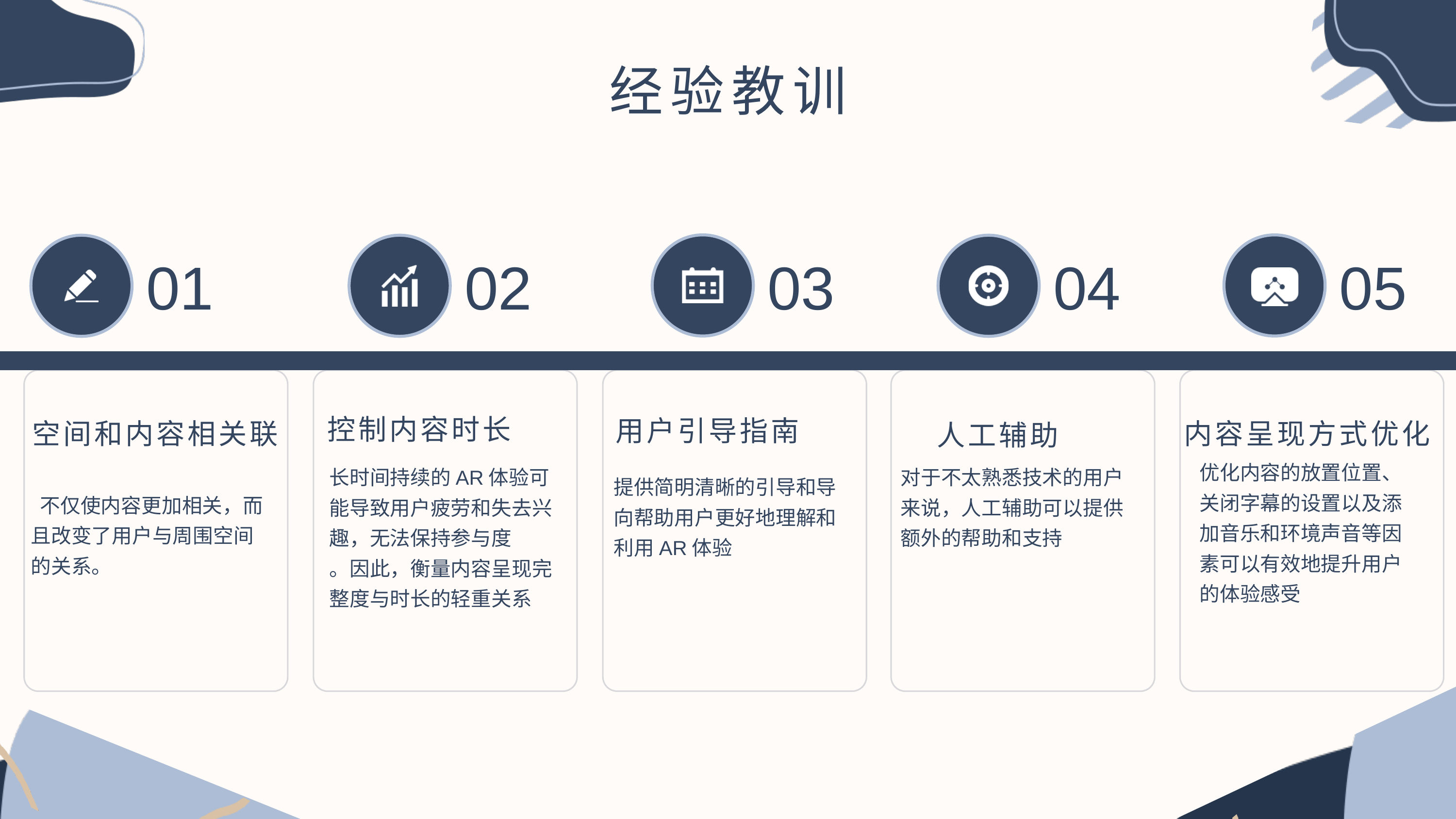

经验教训

05

03
04
01
02

控制内容时长
用户引导指南

空间和内容相关联
内容呈现方式优化
人工辅助
优化内容的放置位置、关闭字幕的设置以及添加音乐和环境声音等因素可以有效地提升用户的体验感受

长时间持续的AR体验可能导致用户疲劳和失去兴趣，无法保持参与度
。因此，衡量内容呈现完整度与时长的轻重关系

对于不太熟悉技术的用户来说，人工辅助可以提供额外的帮助和支持

提供简明清晰的引导和导向帮助用户更好地理解和利用AR体验

 不仅使内容更加相关，而且改变了用户与周围空间的关系。